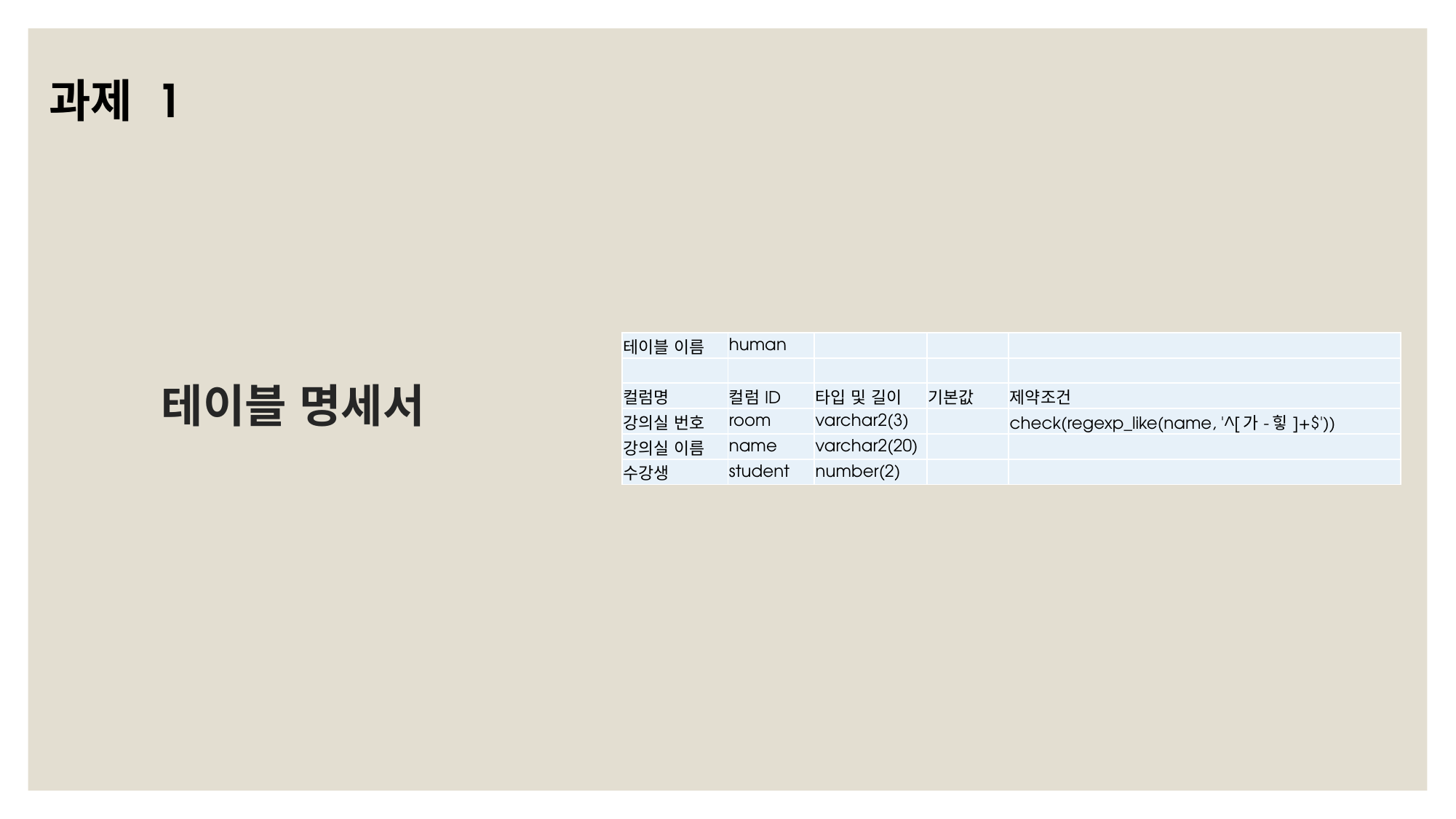

# 테이블 명세서
과제 1
| 테이블 이름 | human |  |  |  |
| --- | --- | --- | --- | --- |
|  |  |  |  |  |
| 컬럼명 | 컬럼ID | 타입 및 길이 | 기본값 | 제약조건 |
| 강의실 번호 | room | varchar2(3) |  | check(regexp\_like(name, '^[가-힣]+$')) |
| 강의실 이름 | name | varchar2(20) |  |  |
| 수강생 | student | number(2) |  |  |